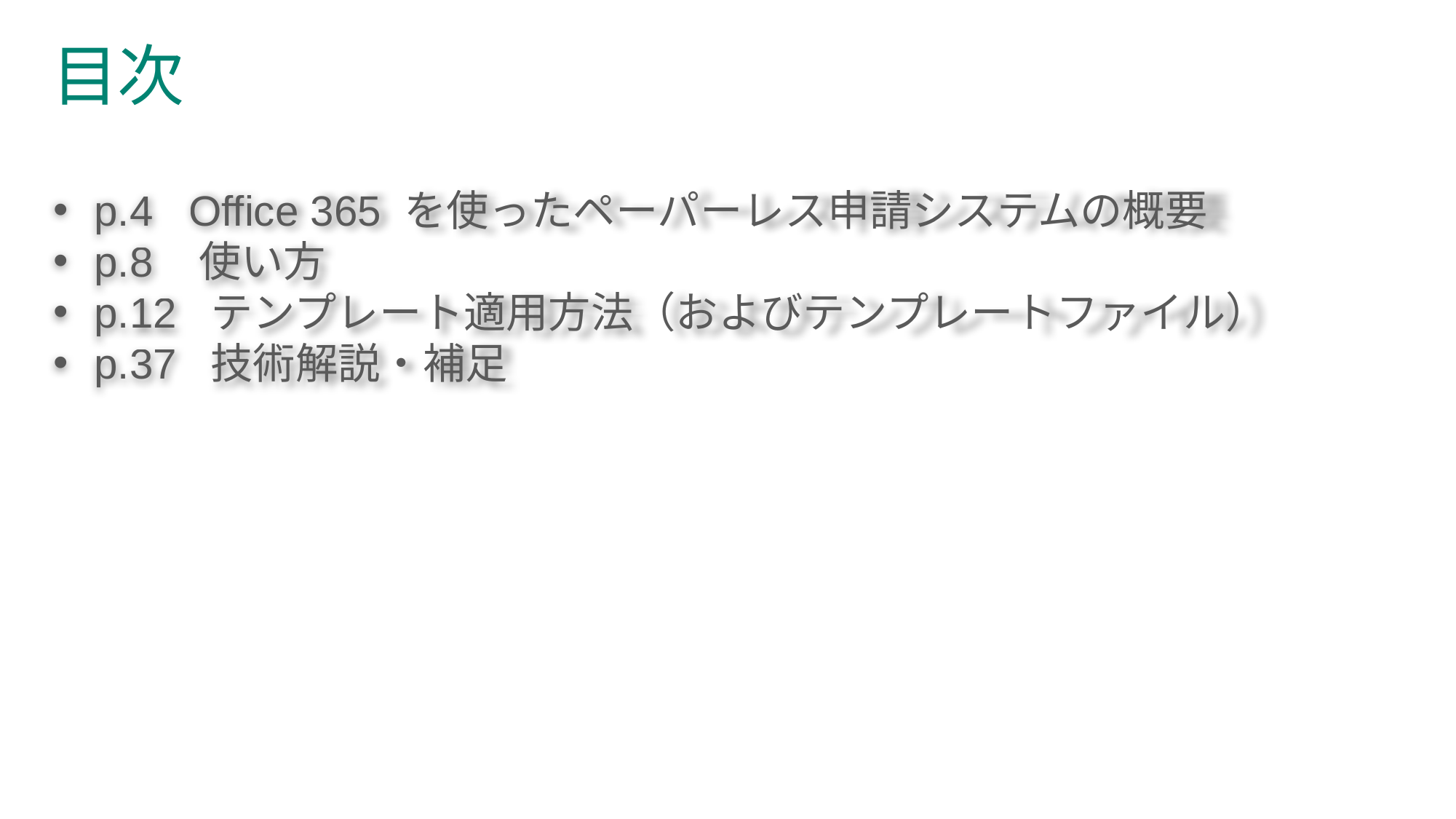

# 目次
p.4   Office 365 を使ったペーパーレス申請システムの概要
p.8   使い方
p.12  テンプレート適用方法（およびテンプレートファイル）
p.37  技術解説・補足